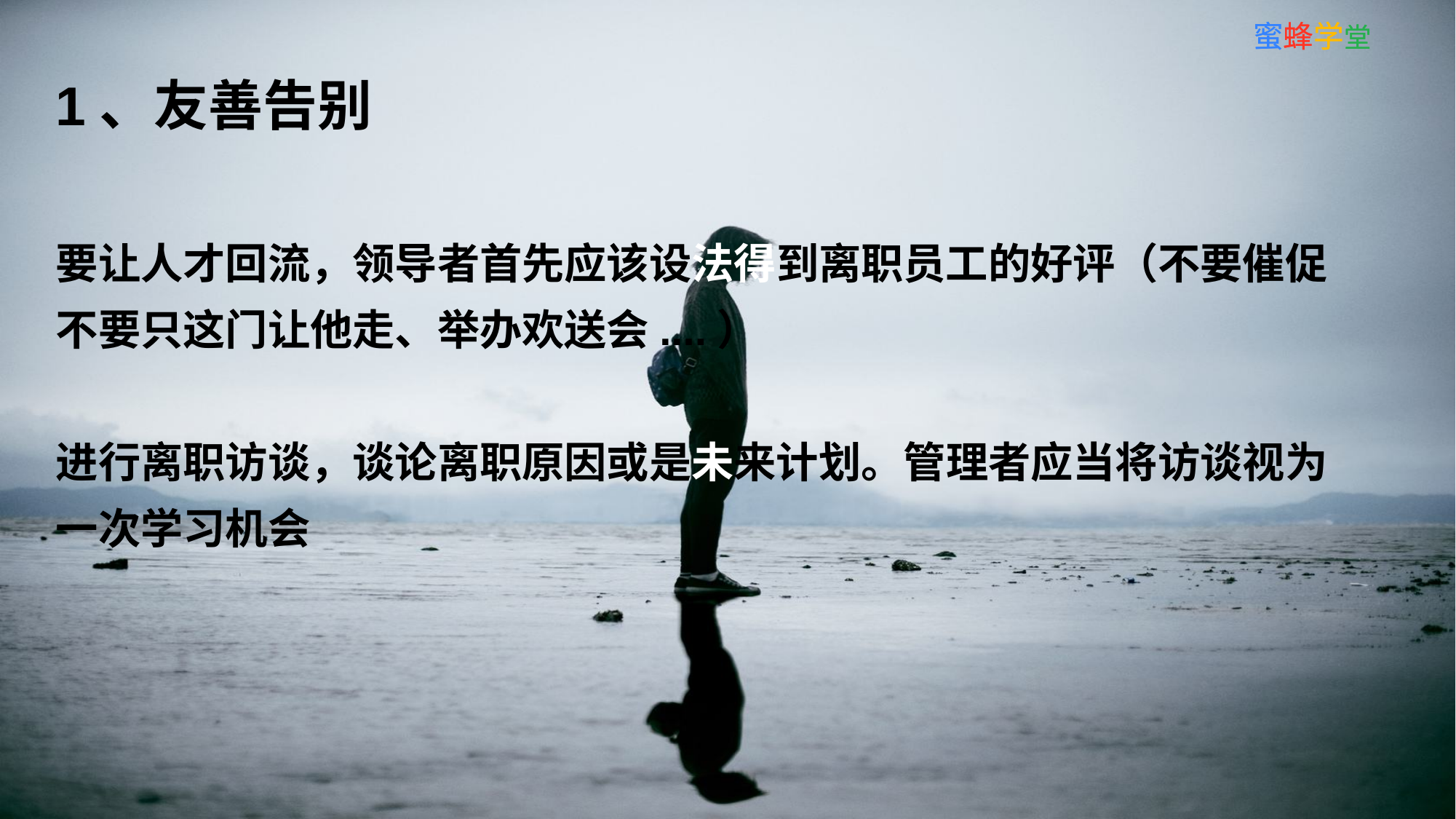

蜜蜂学堂

1、友善告别

要让人才回流，领导者首先应该设法得到离职员工的好评（不要催促不要只这门让他走、举办欢送会....）

进行离职访谈，谈论离职原因或是未来计划。管理者应当将访谈视为一次学习机会